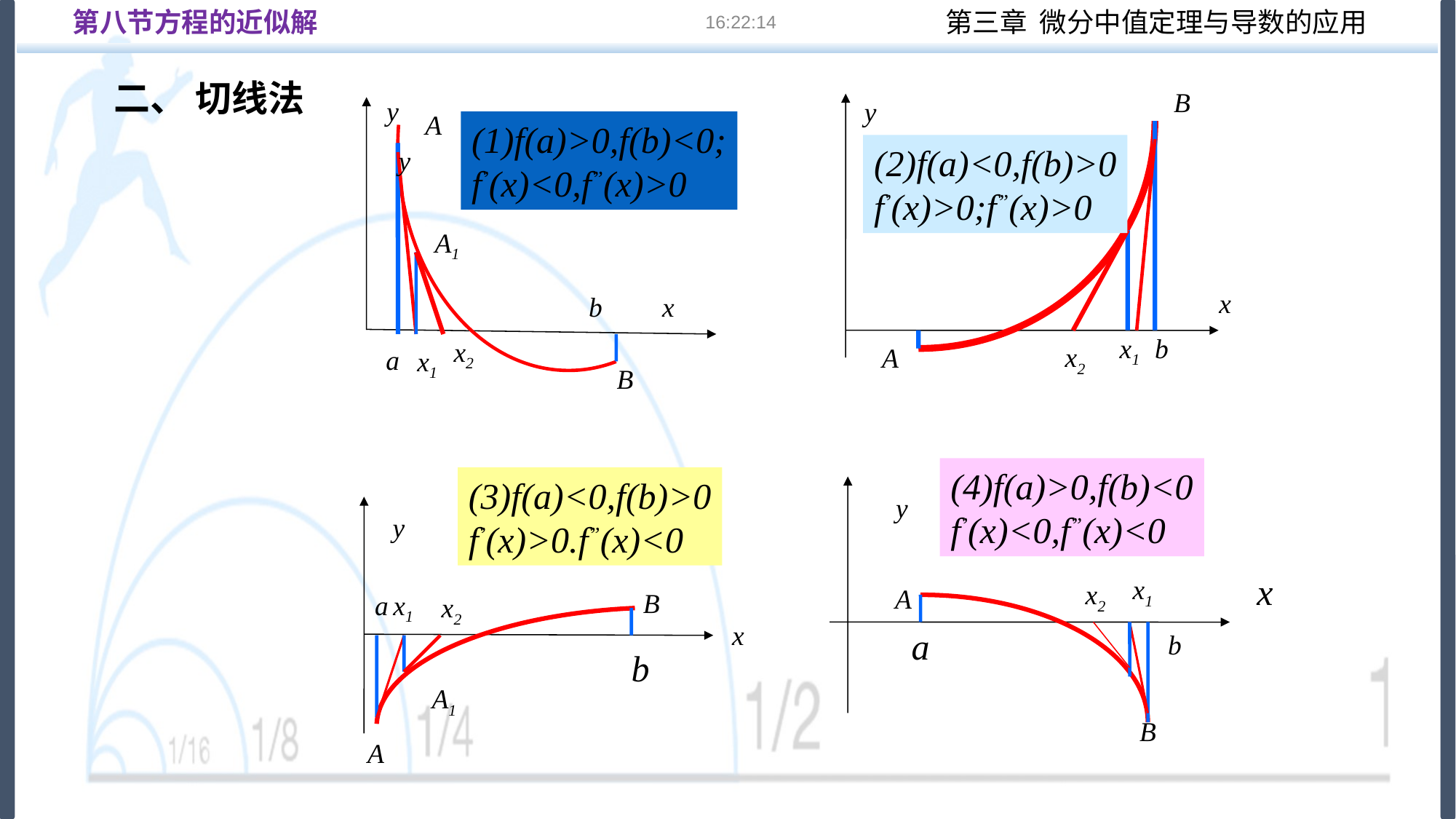

第八节方程的近似解
16:22:14
二、 切线法
B
y

(2)f(a)<0,f(b)>0
f’(x)>0;f”(x)>0

x
x1
b

x2
A
y

A
(1)f(a)>0,f(b)<0;
f’(x)<0,f”(x)>0

y

A1

x
b

x2

a
x1
B
(4)f(a)>0,f(b)<0
f’(x)<0,f”(x)<0

y
x
x1
x2
A

a

b
B
(3)f(a)<0,f(b)>0
f’(x)>0.f”(x)<0

y
B
a
x1
x2

x

b
A1
A